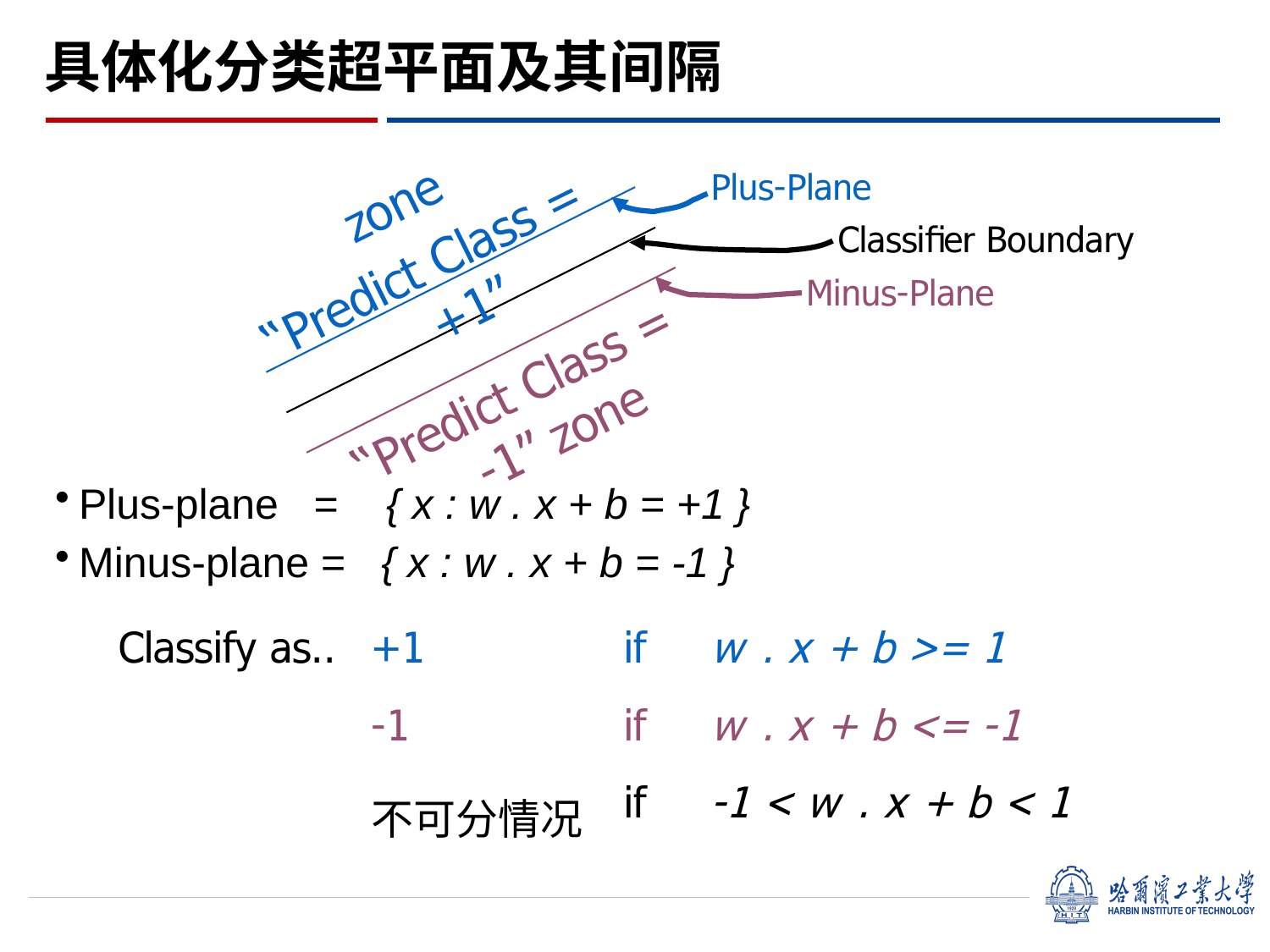

# 具体化分类超平面及其间隔
Plus-Plane
zone
“Predict Class = +1”

Classifier Boundary

Minus-Plane

“Predict Class = -1” zone

Plus-plane   =    { x : w . x + b = +1 }
Minus-plane =   { x : w . x + b = -1 }

| Classify as.. | +1 | if | w . x + b >= 1 |
| --- | --- | --- | --- |
|  | -1 | if | w . x + b <= -1 |
|  | 不可分情况 | if | -1 < w . x + b < 1 |